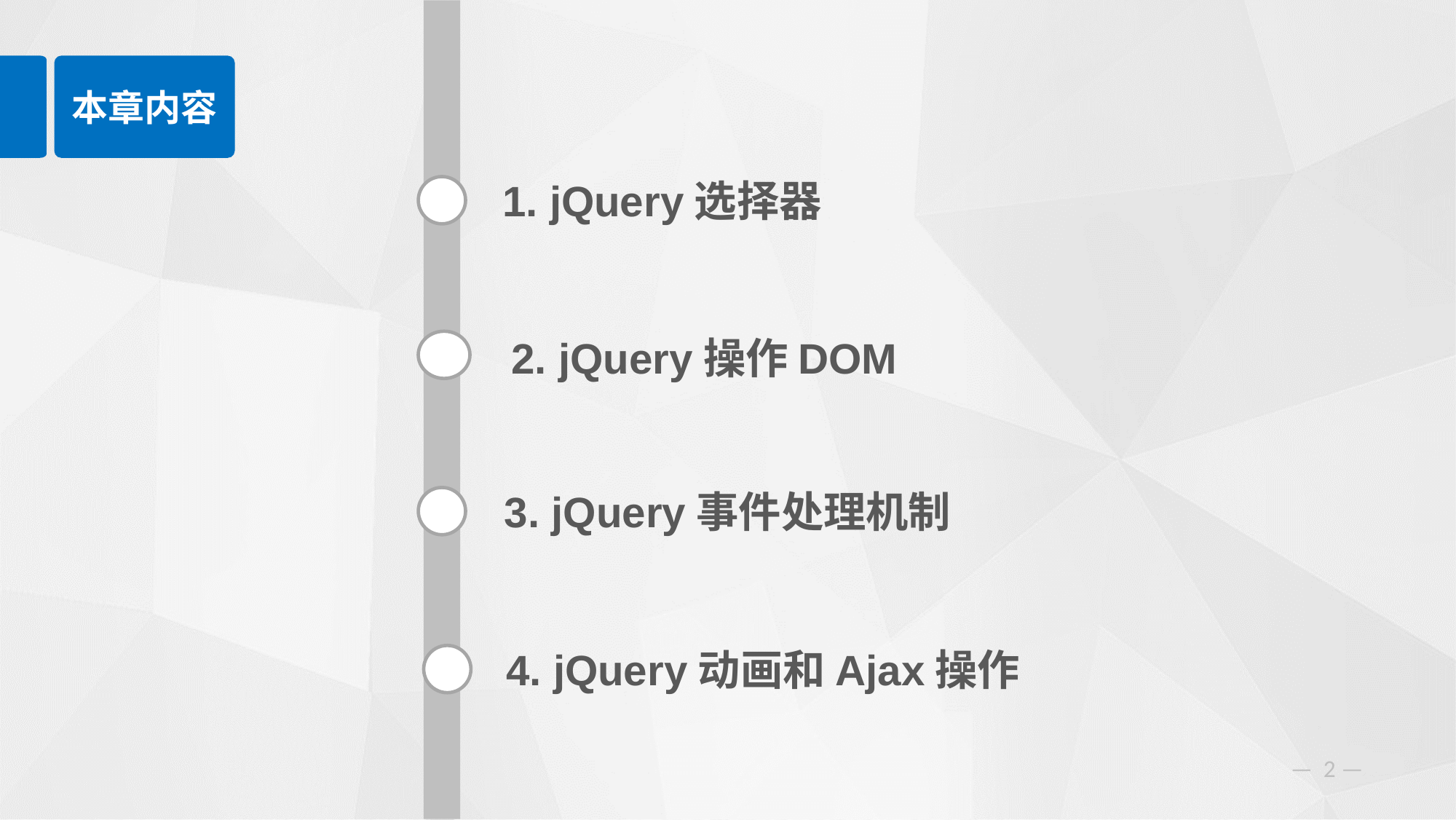

本章内容

1. jQuery选择器

2. jQuery操作DOM

3. jQuery事件处理机制

4. jQuery动画和Ajax操作

—  2 —